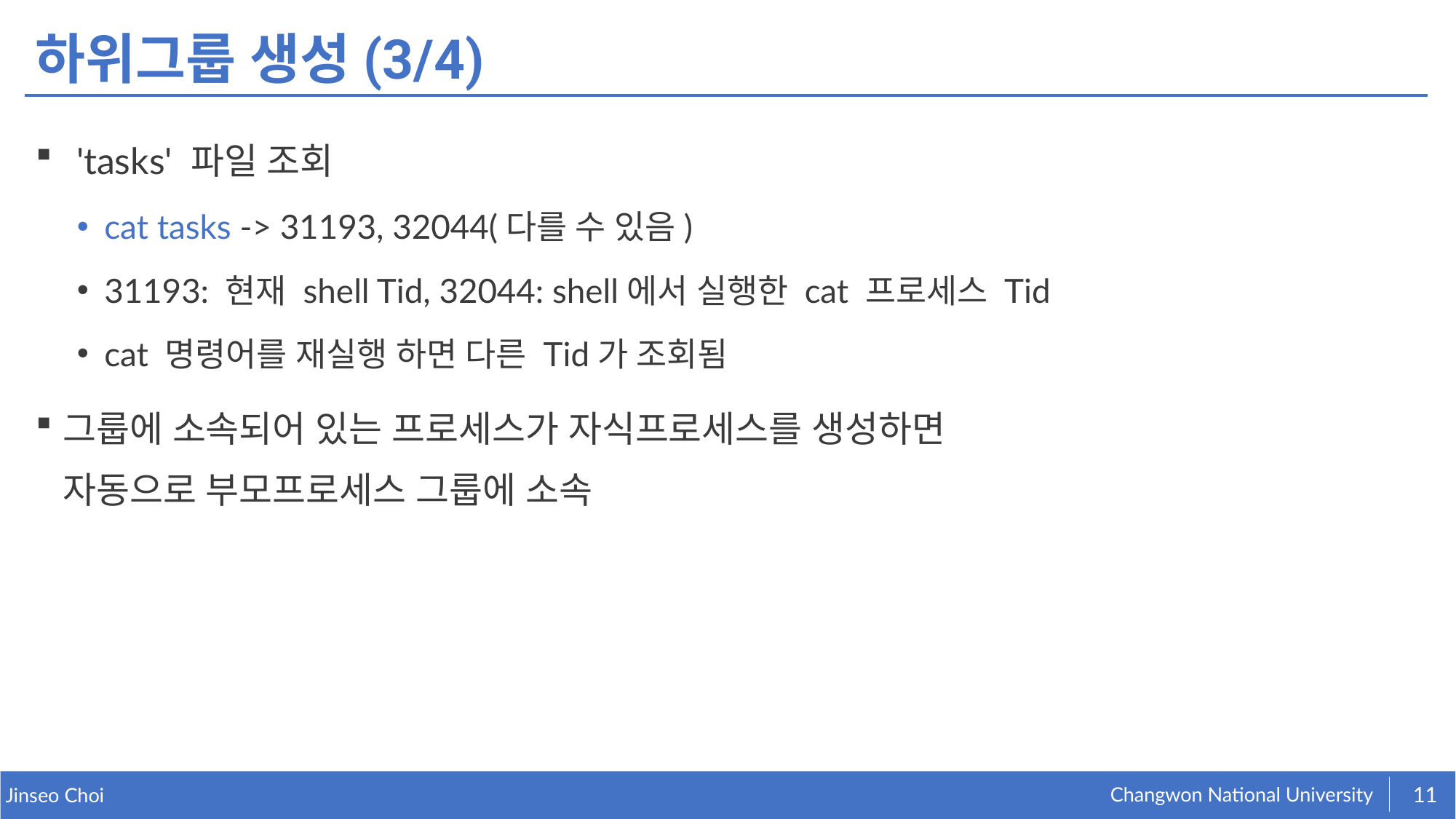

# 하위그룹 생성(3/4)
'tasks' 파일 조회
cat tasks -> 31193, 32044(다를 수 있음)
31193: 현재 shell Tid, 32044: shell에서 실행한 cat 프로세스 Tid
cat 명령어를 재실행 하면 다른 Tid가 조회됨
그룹에 소속되어 있는 프로세스가 자식프로세스를 생성하면 
자동으로 부모프로세스 그룹에 소속

11